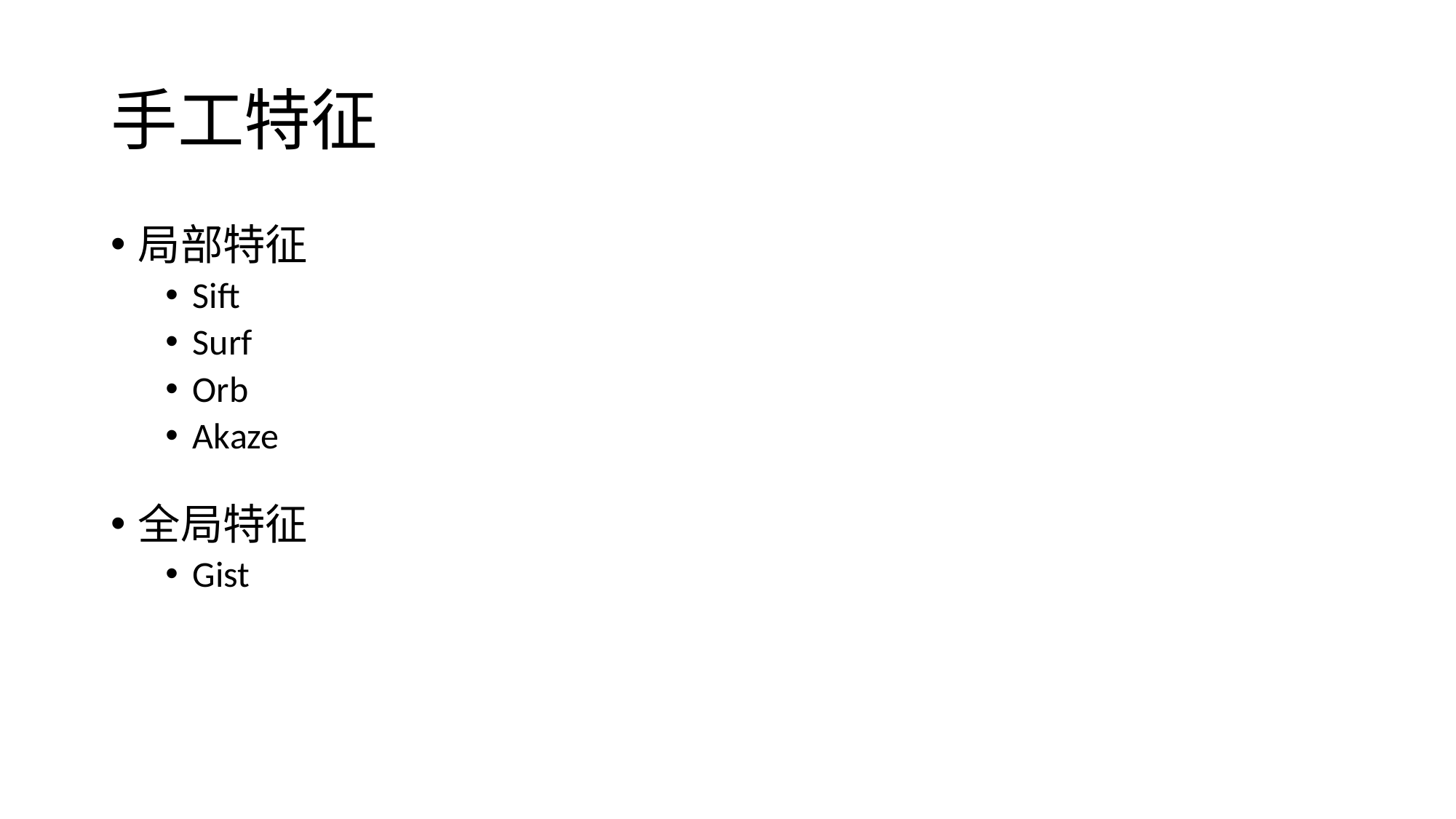

# 手工特征
局部特征
Sift
Surf
Orb
Akaze
全局特征
Gist